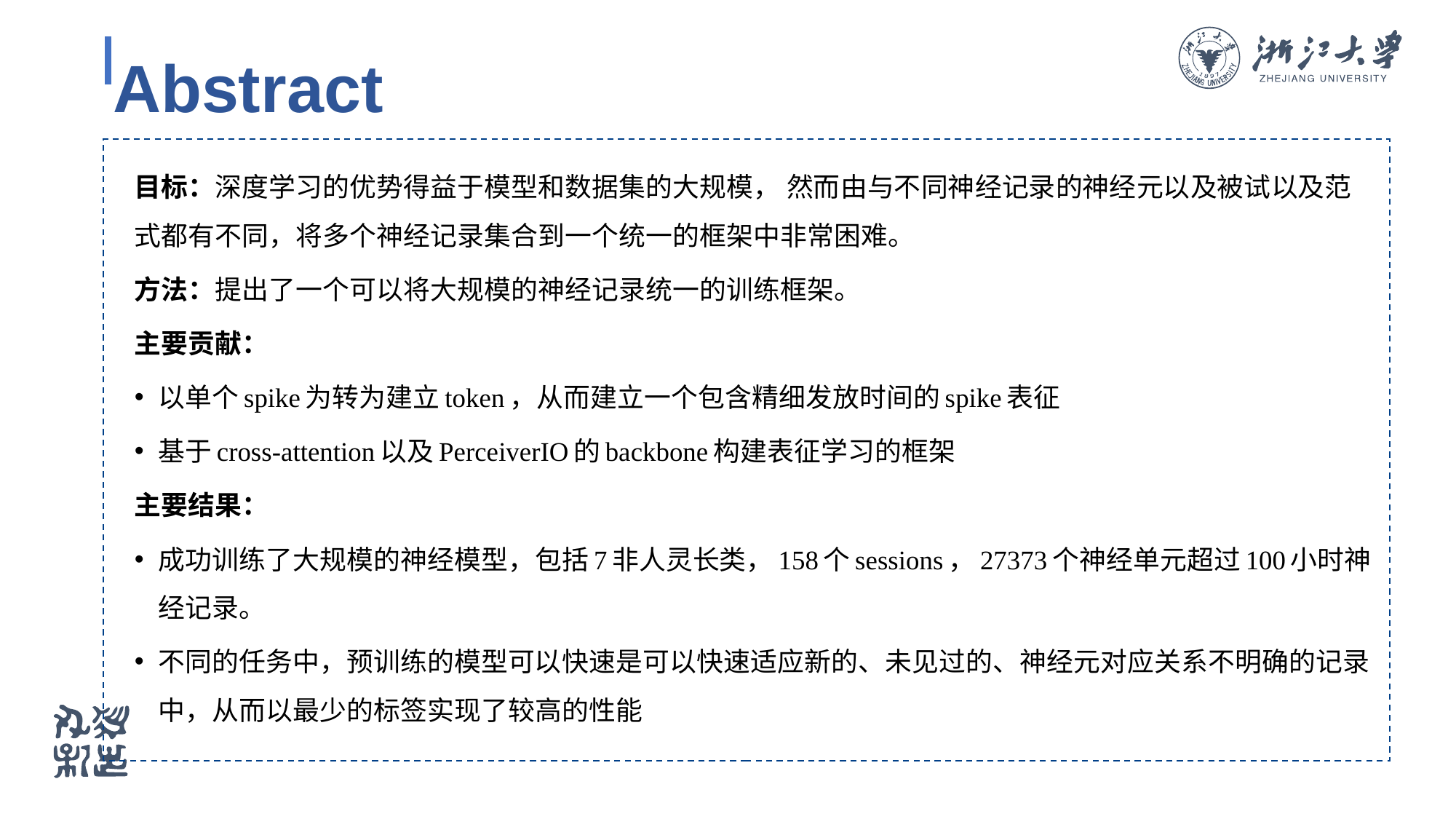

Abstract

目标：深度学习的优势得益于模型和数据集的大规模， 然而由与不同神经记录的神经元以及被试以及范式都有不同，将多个神经记录集合到一个统一的框架中非常困难。
方法：提出了一个可以将大规模的神经记录统一的训练框架。
主要贡献：
以单个spike为转为建立token，从而建立一个包含精细发放时间的spike表征
基于cross-attention以及PerceiverIO的backbone构建表征学习的框架
主要结果：
成功训练了大规模的神经模型，包括7非人灵长类，158个sessions，27373个神经单元超过100小时神经记录。
不同的任务中，预训练的模型可以快速是可以快速适应新的、未见过的、神经元对应关系不明确的记录中，从而以最少的标签实现了较高的性能